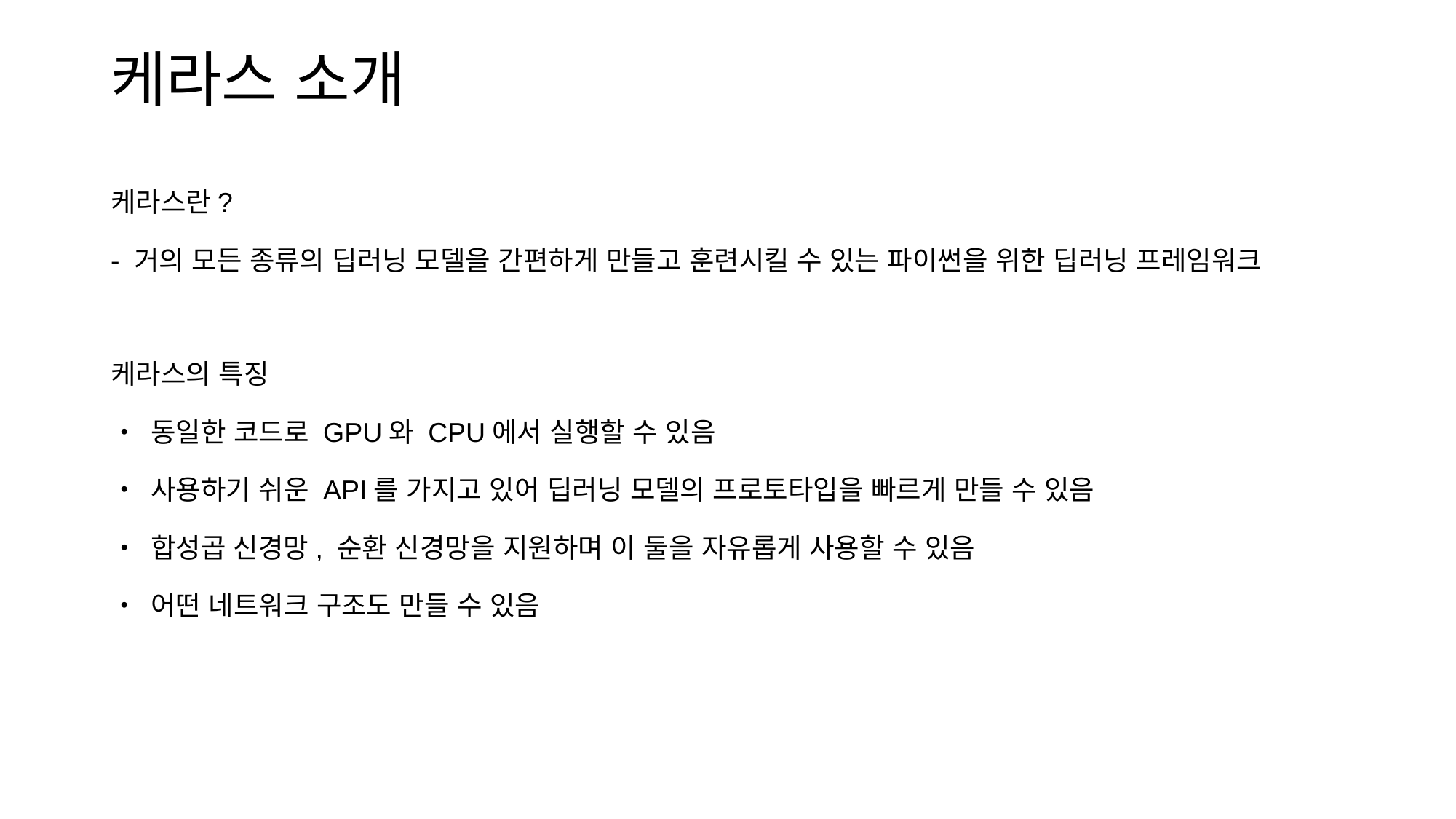

케라스 소개
케라스란?
- 거의 모든 종류의 딥러닝 모델을 간편하게 만들고 훈련시킬 수 있는 파이썬을 위한 딥러닝 프레임워크
케라스의 특징
• 동일한 코드로 GPU와 CPU에서 실행할 수 있음
• 사용하기 쉬운 API를 가지고 있어 딥러닝 모델의 프로토타입을 빠르게 만들 수 있음
• 합성곱 신경망, 순환 신경망을 지원하며 이 둘을 자유롭게 사용할 수 있음
• 어떤 네트워크 구조도 만들 수 있음